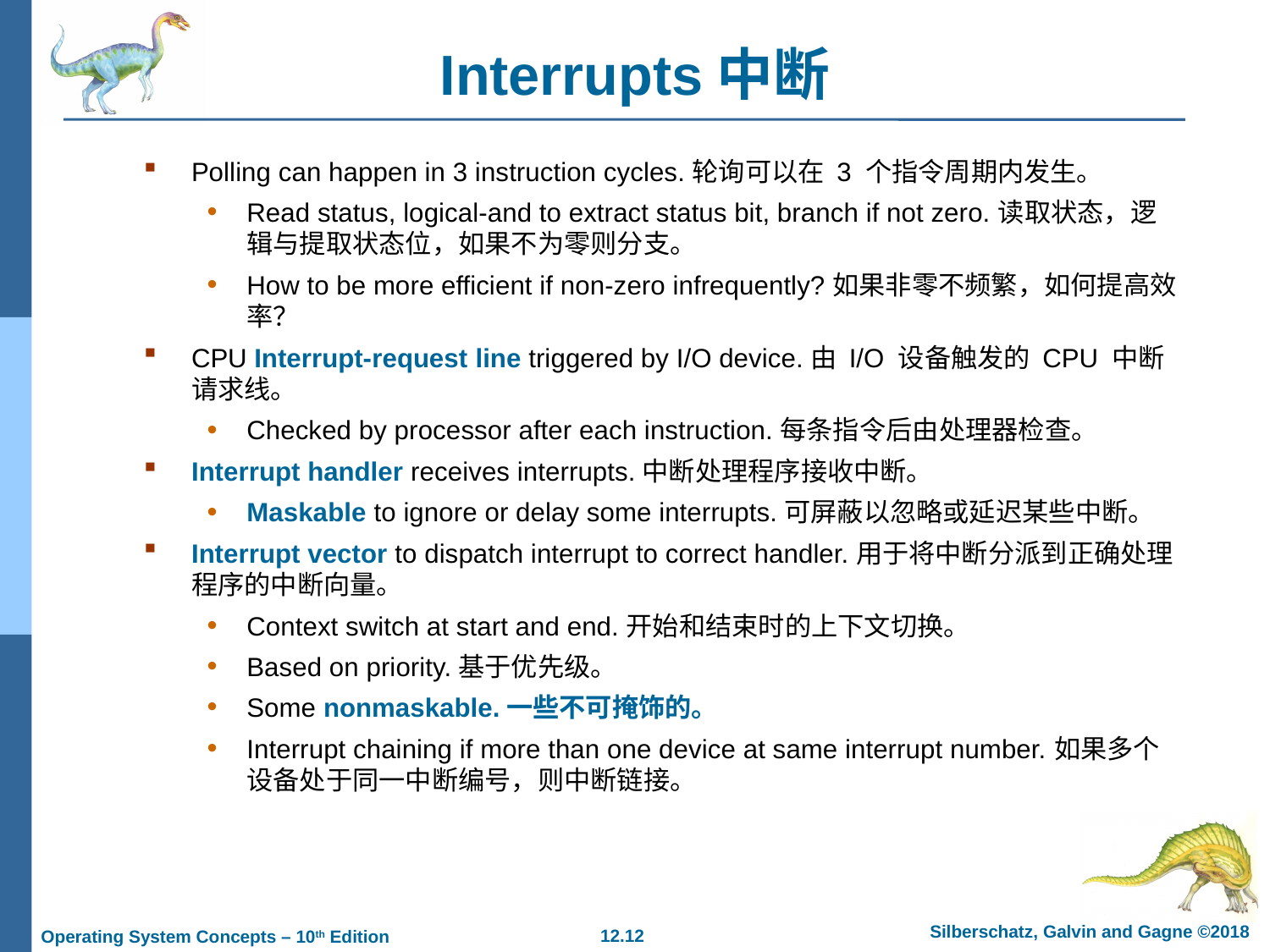

# Interrupts中断
Polling can happen in 3 instruction cycles.轮询可以在 3 个指令周期内发生。
Read status, logical-and to extract status bit, branch if not zero.读取状态，逻辑与提取状态位，如果不为零则分支。
How to be more efficient if non-zero infrequently?如果非零不频繁，如何提高效率？
CPU Interrupt-request line triggered by I/O device.由 I/O 设备触发的 CPU 中断请求线。
Checked by processor after each instruction.每条指令后由处理器检查。
Interrupt handler receives interrupts.中断处理程序接收中断。
Maskable to ignore or delay some interrupts.可屏蔽以忽略或延迟某些中断。
Interrupt vector to dispatch interrupt to correct handler.用于将中断分派到正确处理程序的中断向量。
Context switch at start and end.开始和结束时的上下文切换。
Based on priority.基于优先级。
Some nonmaskable.一些不可掩饰的。
Interrupt chaining if more than one device at same interrupt number.如果多个设备处于同一中断编号，则中断链接。